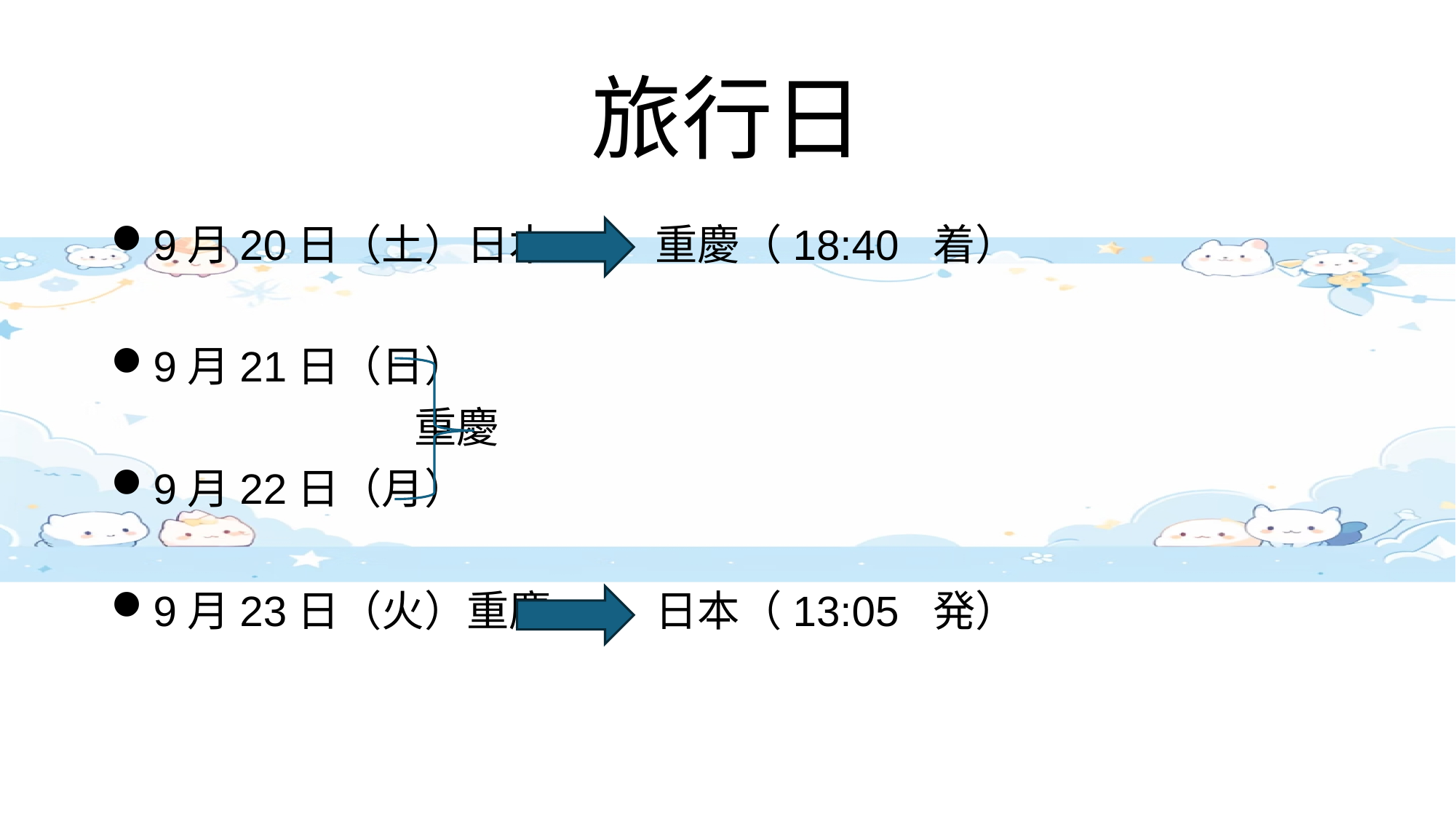

# 旅行日
9月20日（土）日本           重慶（18:40  着）

9月21日（日）
                               重慶
9月22日（月）

9月23日（火）重慶           日本（13:05  発）